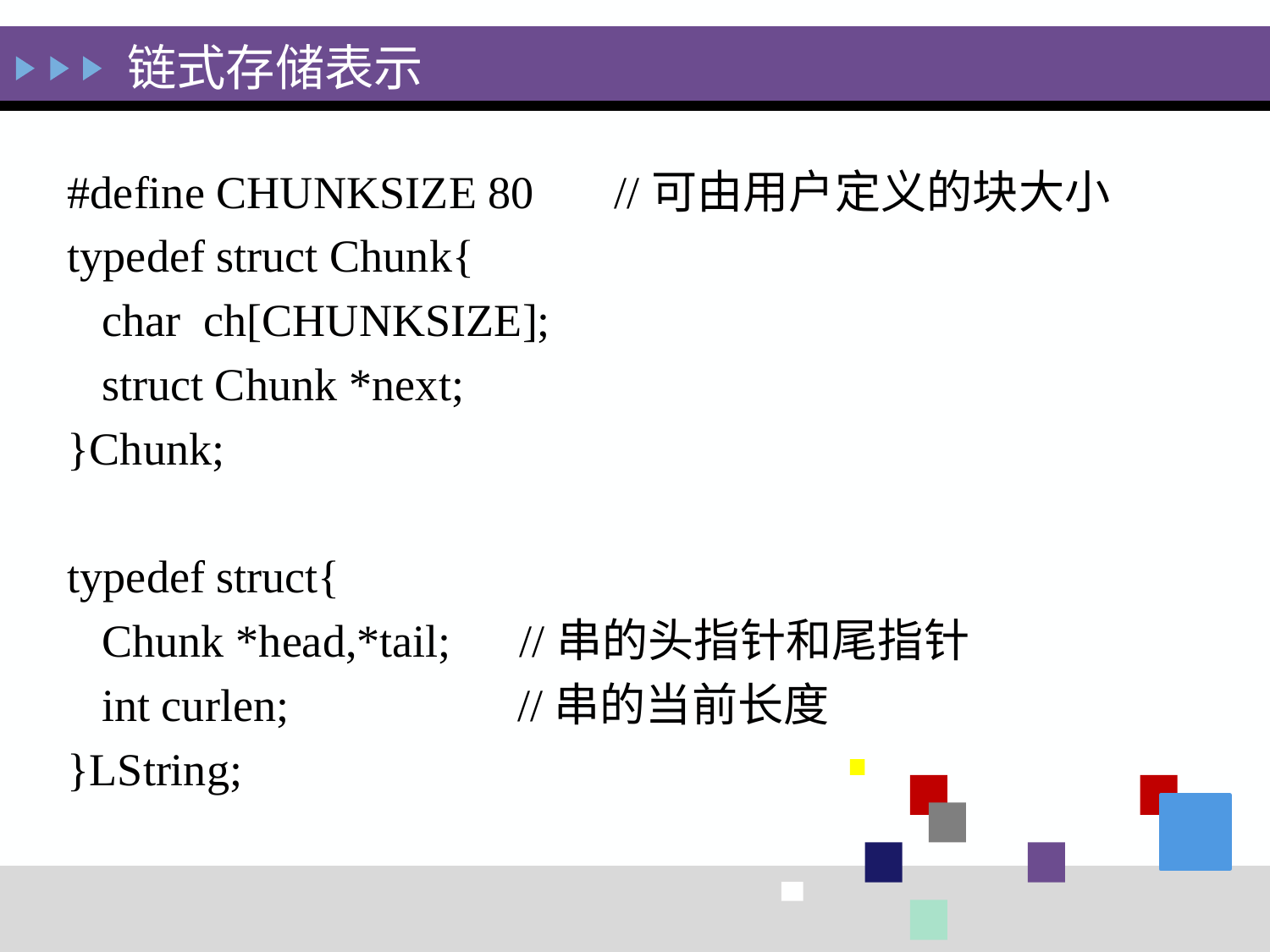

链式存储表示
#define CHUNKSIZE 80       //可由用户定义的块大小
typedef struct Chunk{
   char  ch[CHUNKSIZE];
   struct Chunk *next;
}Chunk;

typedef struct{
   Chunk *head,*tail;      //串的头指针和尾指针
   int curlen;                    //串的当前长度
}LString;